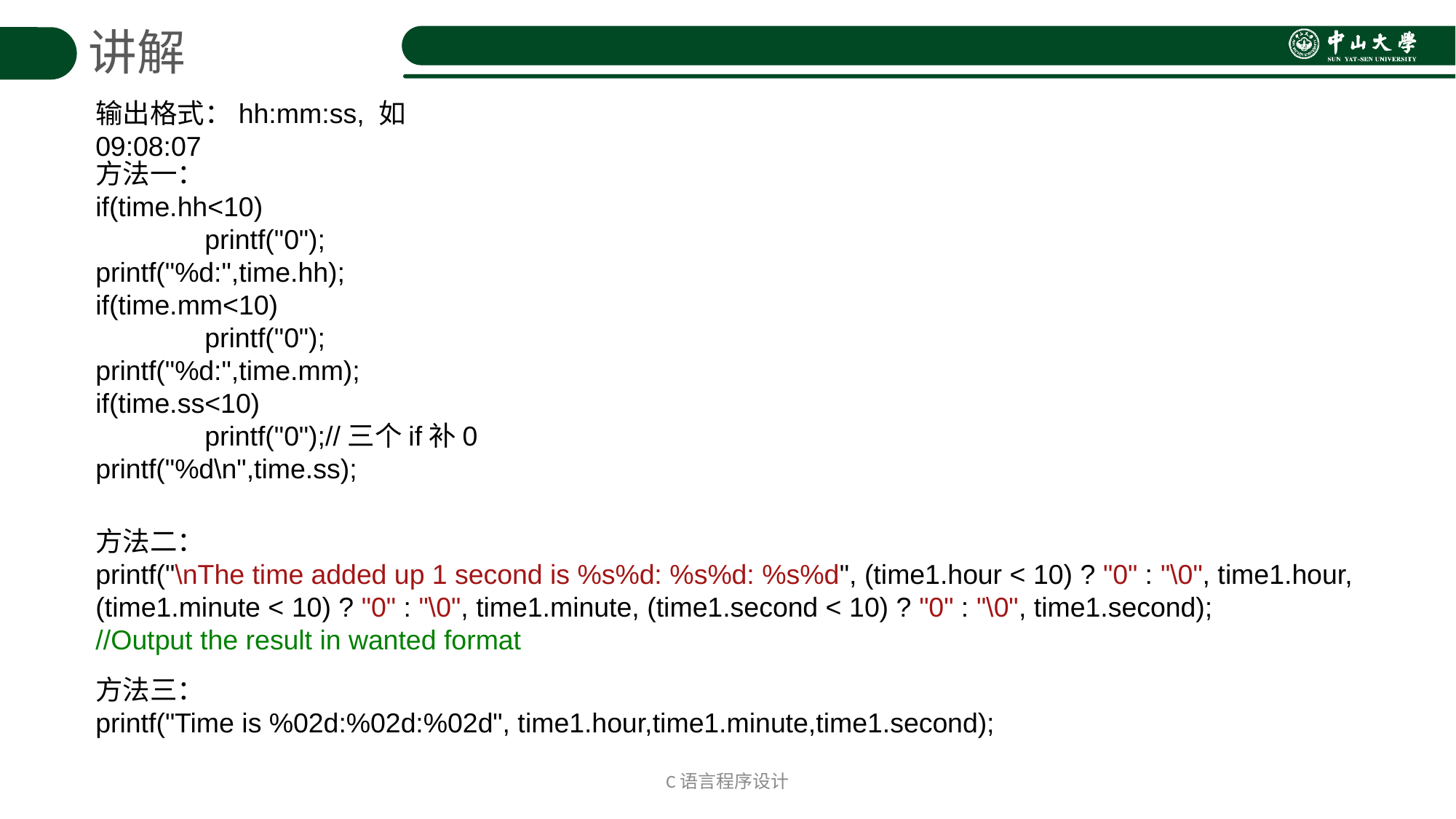

讲解
输出格式：hh:mm:ss, 如09:08:07
方法一：
if(time.hh<10)
	printf("0");
printf("%d:",time.hh);
if(time.mm<10)
	printf("0");
printf("%d:",time.mm);
if(time.ss<10)
	printf("0");//三个if补0
printf("%d\n",time.ss);
方法二：
printf("\nThe time added up 1 second is %s%d: %s%d: %s%d", (time1.hour < 10) ? "0" : "\0", time1.hour, (time1.minute < 10) ? "0" : "\0", time1.minute, (time1.second < 10) ? "0" : "\0", time1.second);             //Output the result in wanted format
方法三：
printf("Time is %02d:%02d:%02d", time1.hour,time1.minute,time1.second);

C语言程序设计
42